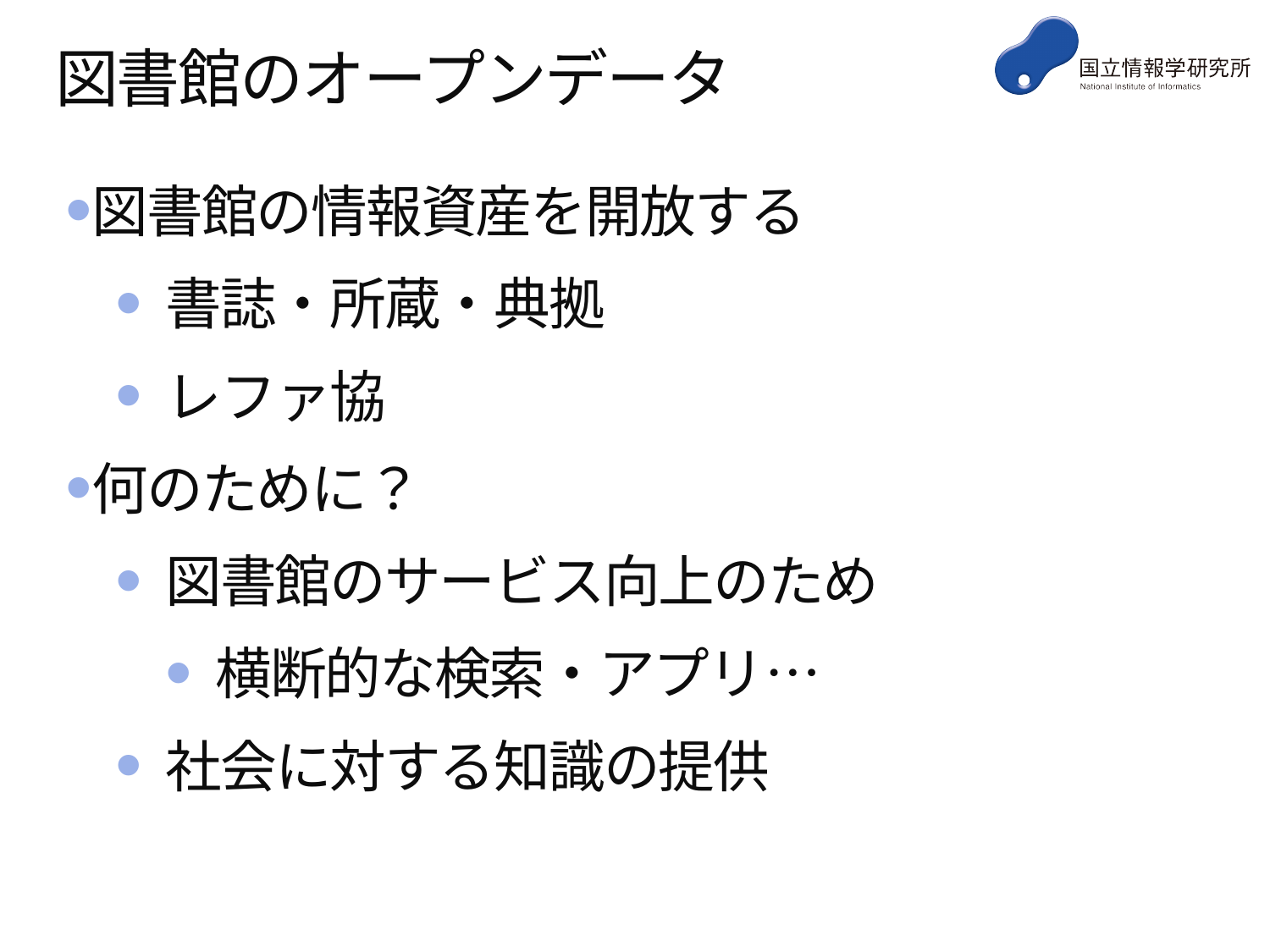

# 図書館のオープンデータ
図書館の情報資産を開放する
書誌・所蔵・典拠
レファ協
何のために？
図書館のサービス向上のため
横断的な検索・アプリ…
社会に対する知識の提供